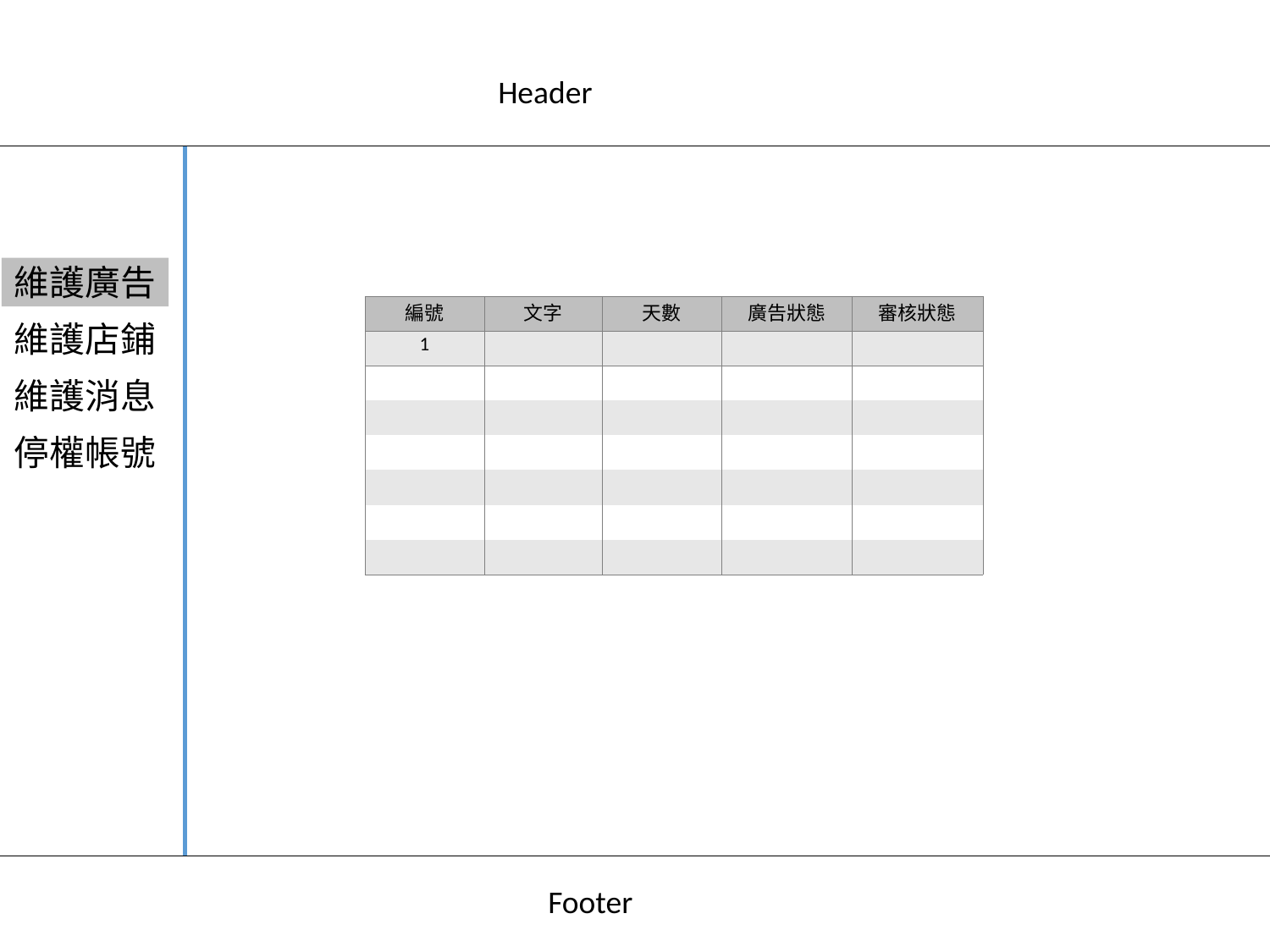

Header
維護廣告
| 編號 | 文字 | 天數 | 廣告狀態 | 審核狀態 |
| --- | --- | --- | --- | --- |
| 1 |  |  |  |  |
|  |  |  |  |  |
|  |  |  |  |  |
|  |  |  |  |  |
|  |  |  |  |  |
|  |  |  |  |  |
|  |  |  |  |  |
維護店鋪
維護消息
停權帳號
Footer